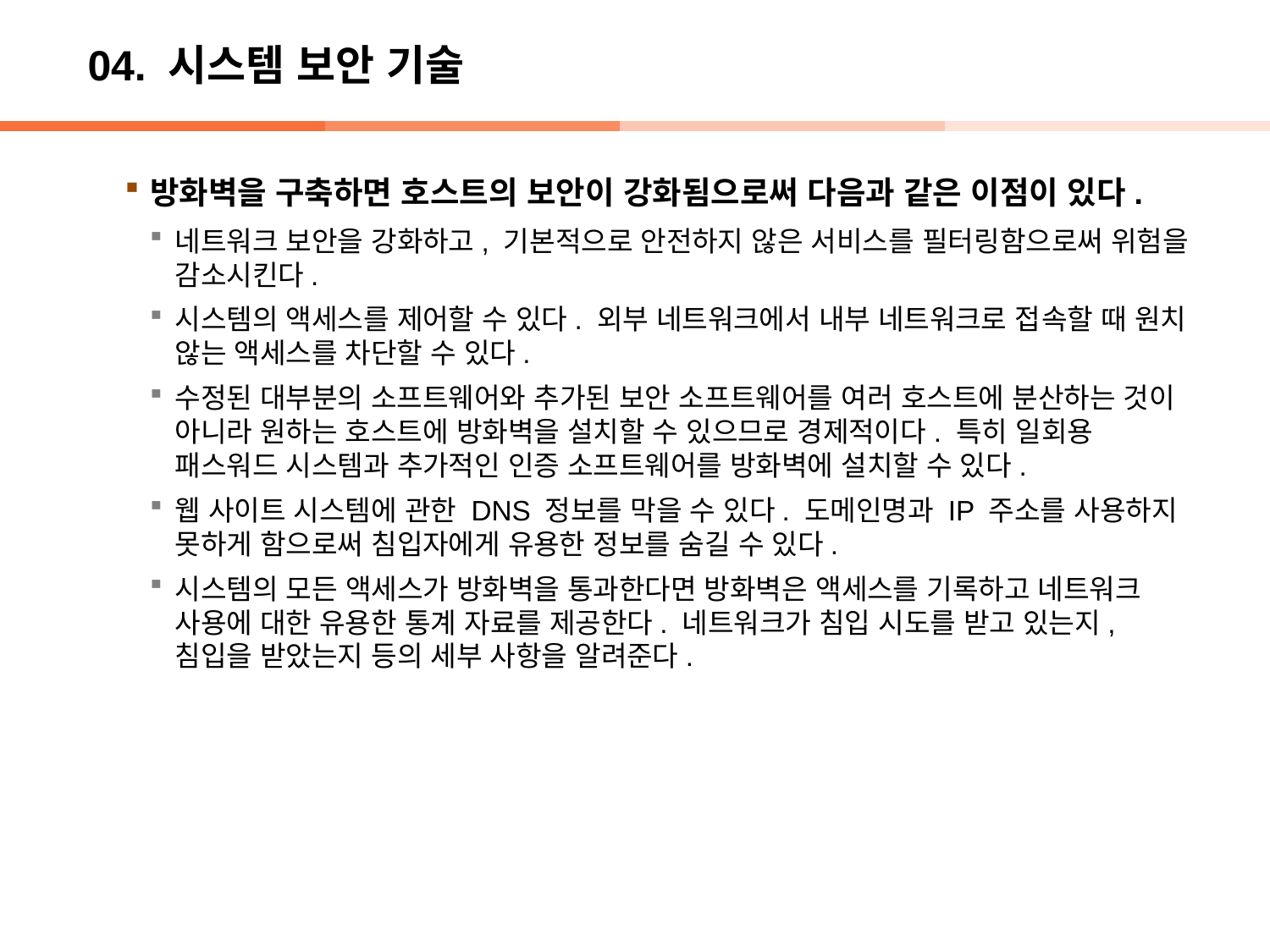

# 04. 시스템 보안 기술
방화벽을 구축하면 호스트의 보안이 강화됨으로써 다음과 같은 이점이 있다.
네트워크 보안을 강화하고, 기본적으로 안전하지 않은 서비스를 필터링함으로써 위험을 감소시킨다.
시스템의 액세스를 제어할 수 있다. 외부 네트워크에서 내부 네트워크로 접속할 때 원치 않는 액세스를 차단할 수 있다.
수정된 대부분의 소프트웨어와 추가된 보안 소프트웨어를 여러 호스트에 분산하는 것이 아니라 원하는 호스트에 방화벽을 설치할 수 있으므로 경제적이다. 특히 일회용 패스워드 시스템과 추가적인 인증 소프트웨어를 방화벽에 설치할 수 있다.
웹 사이트 시스템에 관한 DNS 정보를 막을 수 있다. 도메인명과 IP 주소를 사용하지 못하게 함으로써 침입자에게 유용한 정보를 숨길 수 있다.
시스템의 모든 액세스가 방화벽을 통과한다면 방화벽은 액세스를 기록하고 네트워크 사용에 대한 유용한 통계 자료를 제공한다. 네트워크가 침입 시도를 받고 있는지, 침입을 받았는지 등의 세부 사항을 알려준다.